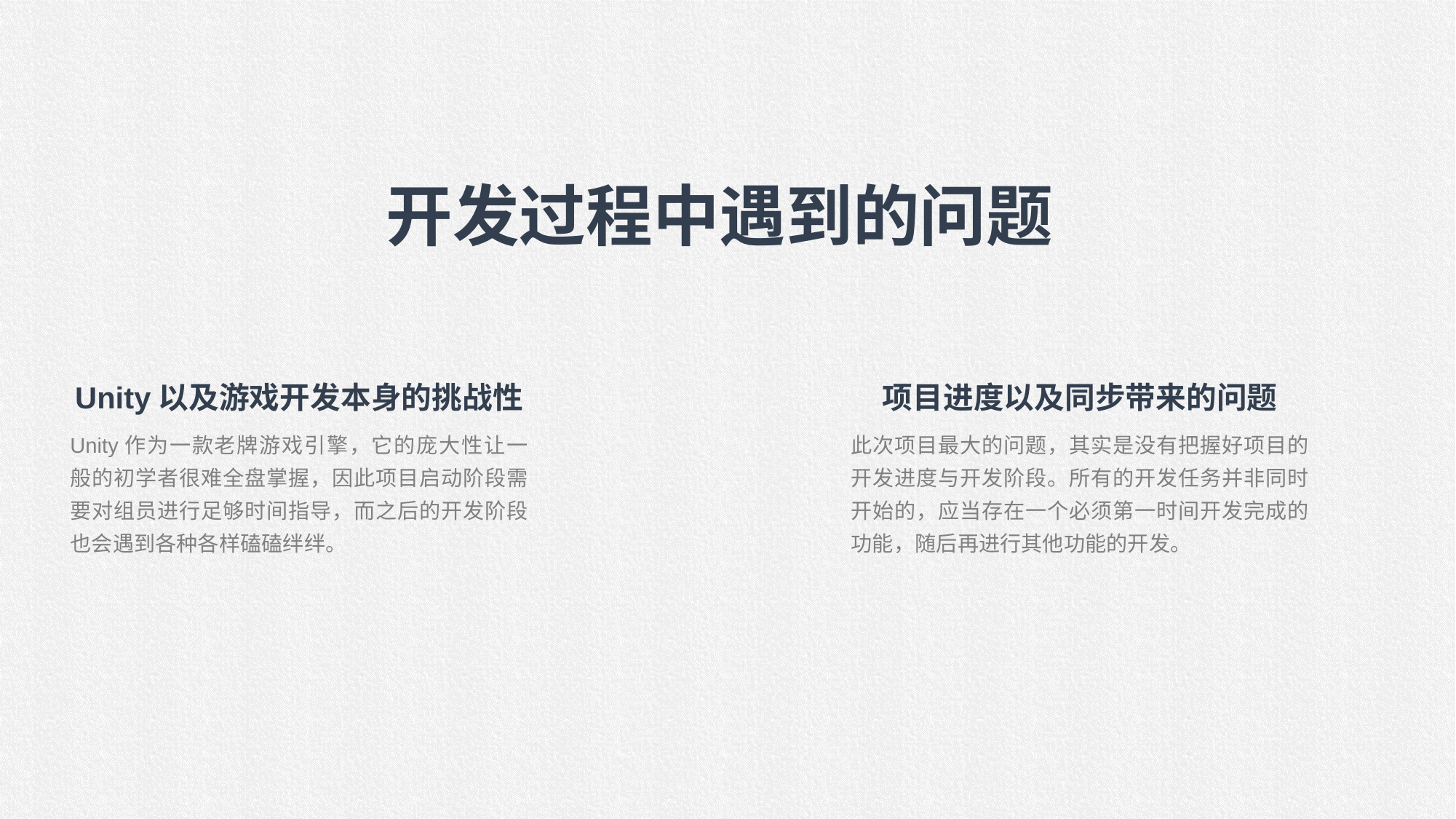

开发过程中遇到的问题
Unity以及游戏开发本身的挑战性
Unity作为一款老牌游戏引擎，它的庞大性让一般的初学者很难全盘掌握，因此项目启动阶段需要对组员进行足够时间指导，而之后的开发阶段也会遇到各种各样磕磕绊绊。
项目进度以及同步带来的问题
此次项目最大的问题，其实是没有把握好项目的开发进度与开发阶段。所有的开发任务并非同时开始的，应当存在一个必须第一时间开发完成的功能，随后再进行其他功能的开发。